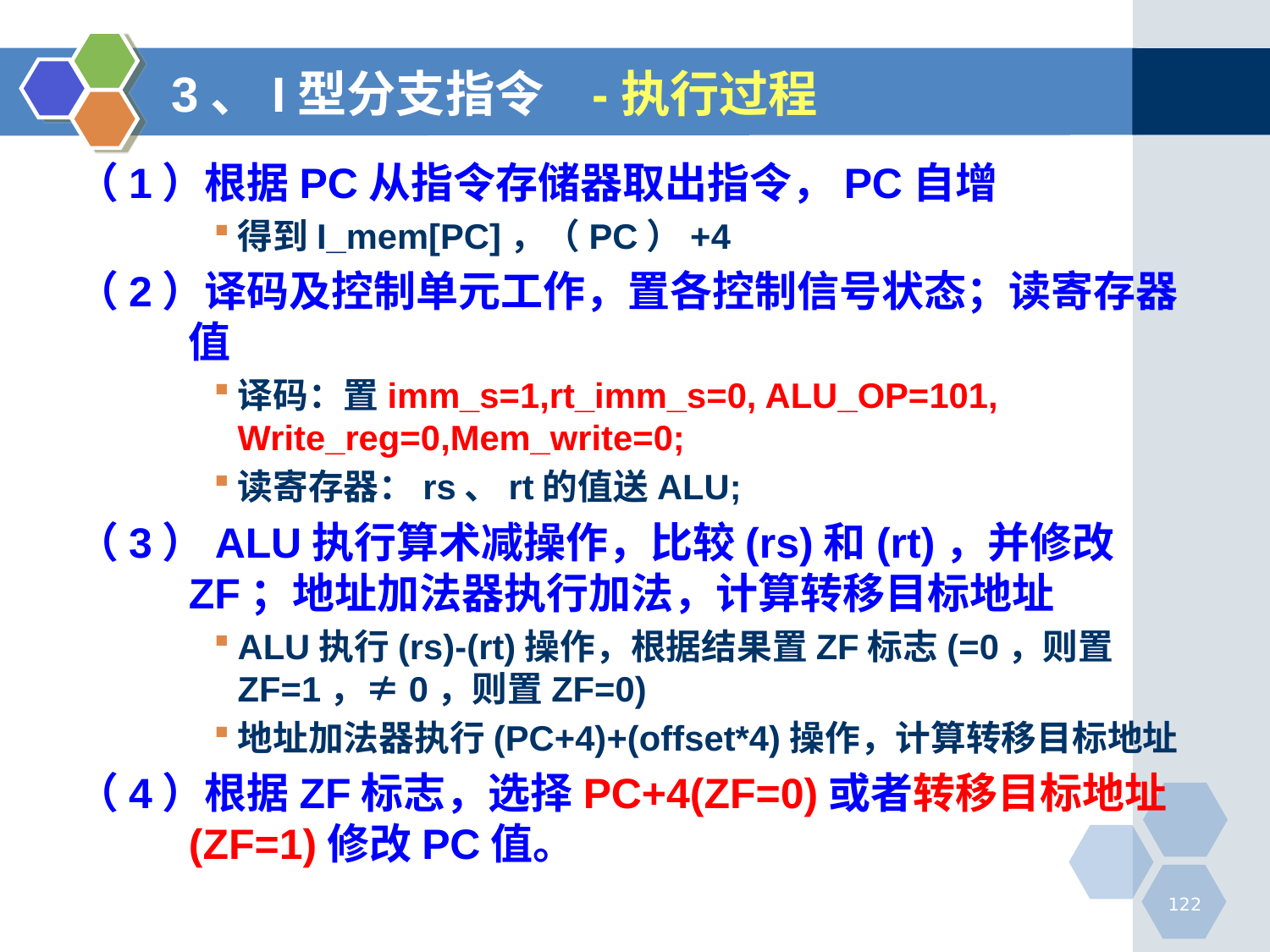

# 3、I型分支指令    -执行过程
（1）根据PC从指令存储器取出指令，PC自增
得到I_mem[PC]，（PC）+4
（2）译码及控制单元工作，置各控制信号状态；读寄存器值
译码：置imm_s=1,rt_imm_s=0, ALU_OP=101, Write_reg=0,Mem_write=0;
读寄存器：rs、rt的值送ALU;
（3）ALU执行算术减操作，比较(rs)和(rt)，并修改ZF；地址加法器执行加法，计算转移目标地址
ALU执行(rs)-(rt)操作，根据结果置ZF标志(=0，则置ZF=1，≠0，则置ZF=0)
地址加法器执行(PC+4)+(offset*4)操作，计算转移目标地址
（4）根据ZF标志，选择PC+4(ZF=0)或者转移目标地址(ZF=1)修改PC值。
122